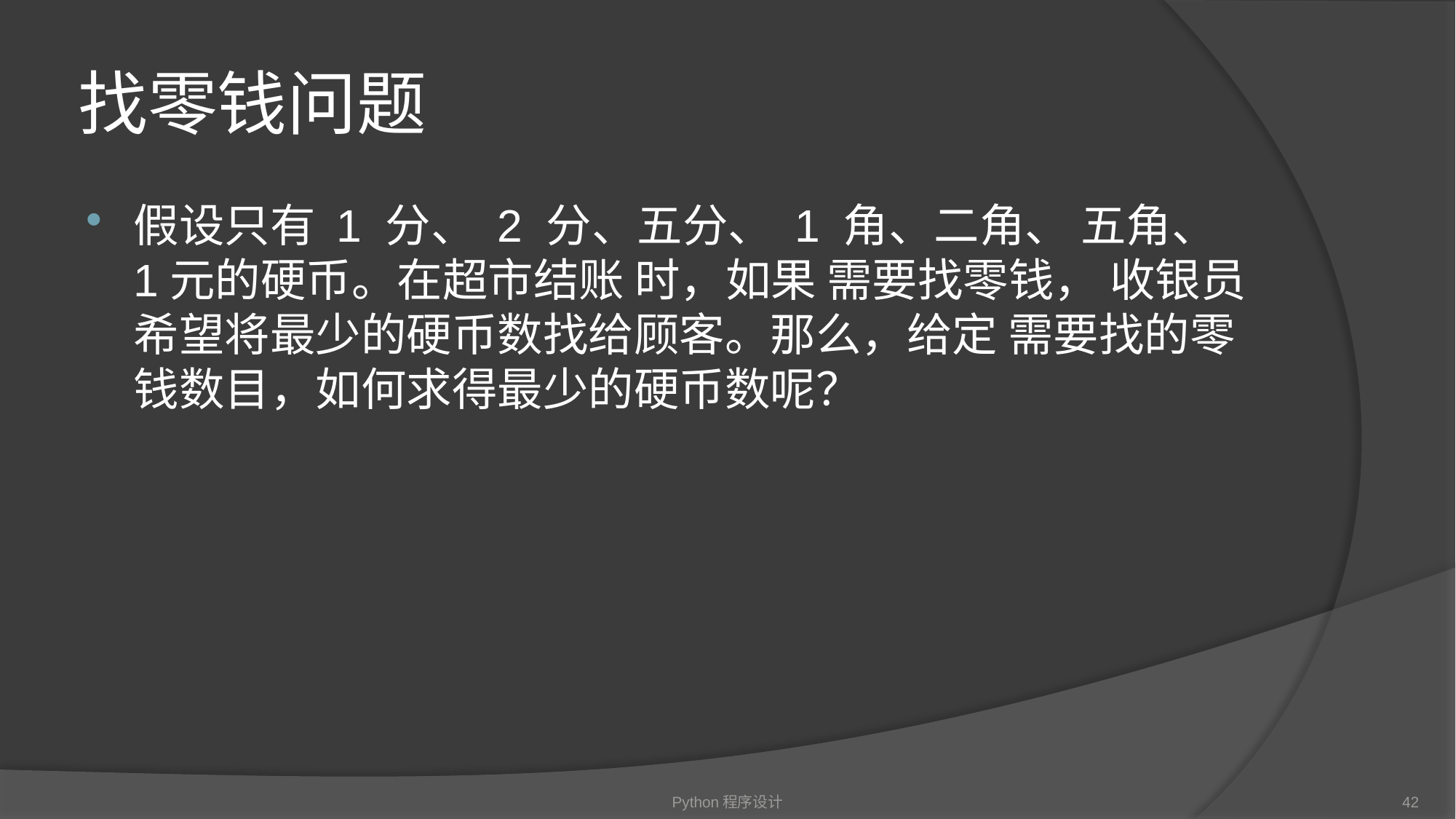

# 找零钱问题
假设只有 1 分、 2 分、五分、 1 角、二角、 五角、 1元的硬币。在超市结账 时，如果 需要找零钱， 收银员希望将最少的硬币数找给顾客。那么，给定 需要找的零钱数目，如何求得最少的硬币数呢？
Python程序设计
42